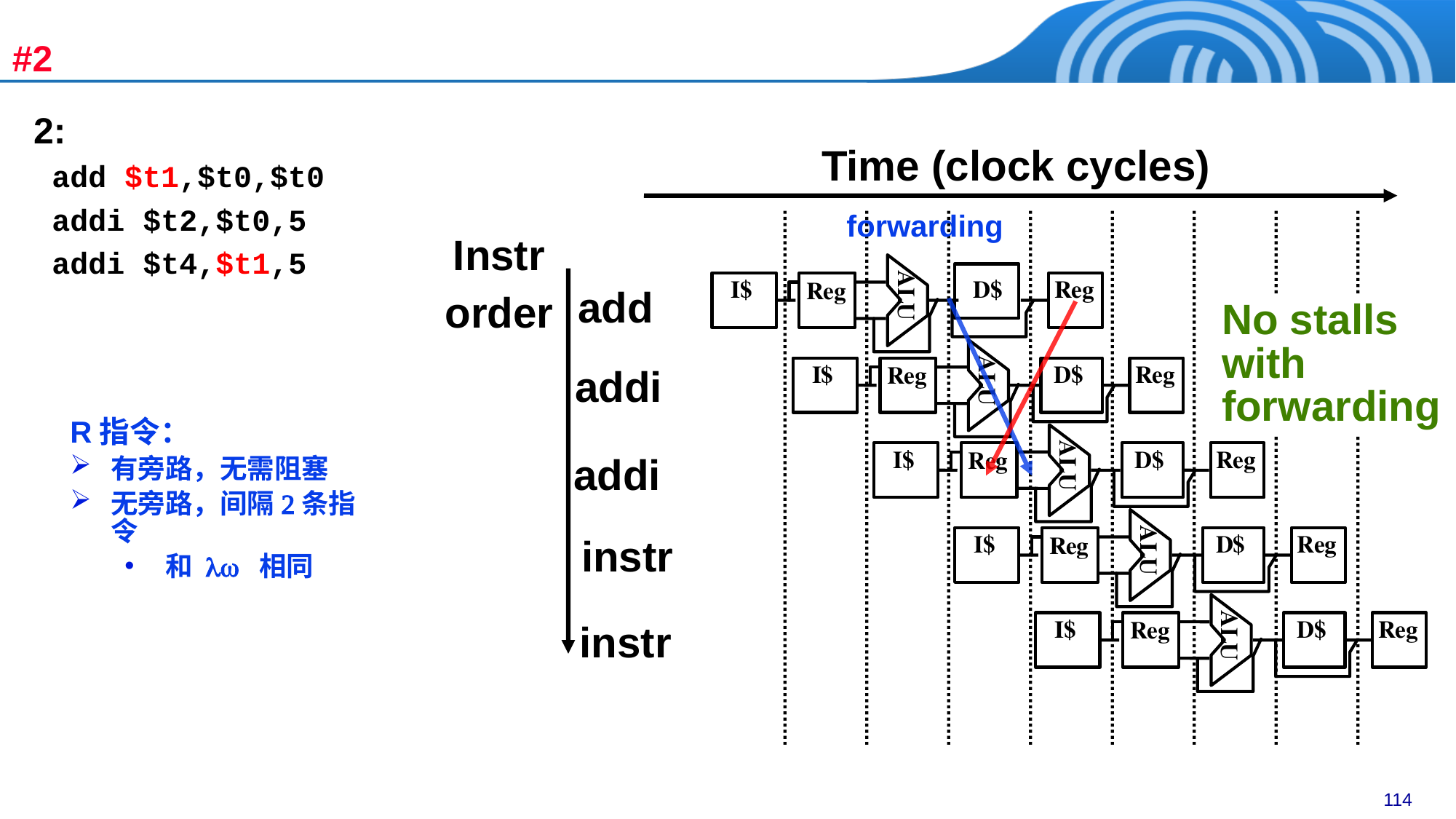

#2
2:
 add $t1,$t0,$t0
 addi $t2,$t0,5
 addi $t4,$t1,5
Time (clock cycles)

Instr
order

ALU

  I$

  D$
Reg
Reg

add

ALU

  I$

  D$
Reg
Reg

addi

ALU

  I$

  D$
Reg
Reg

addi

ALU

  I$
  D$
Reg
Reg
instr

ALU

  I$

  D$
Reg
Reg

instr
forwarding
No stalls with
forwarding

R指令：
有旁路，无需阻塞
无旁路，间隔2条指令
和 lw 相同